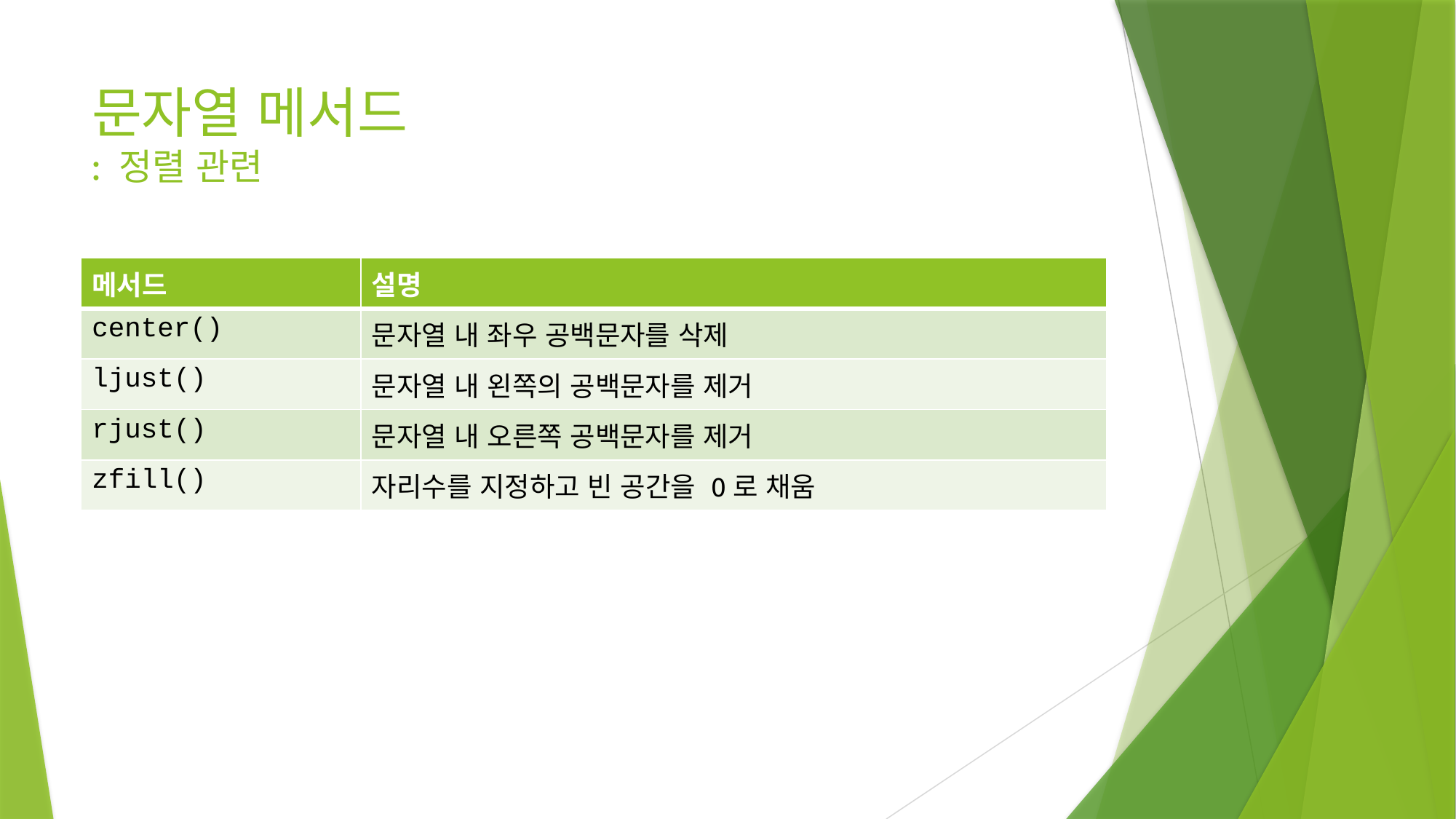

# 문자열 메서드 : 정렬 관련
| 메서드 | 설명 |
| --- | --- |
| center() | 문자열 내 좌우 공백문자를 삭제 |
| ljust() | 문자열 내 왼쪽의 공백문자를 제거 |
| rjust() | 문자열 내 오른쪽 공백문자를 제거 |
| zfill() | 자리수를 지정하고 빈 공간을 0로 채움 |